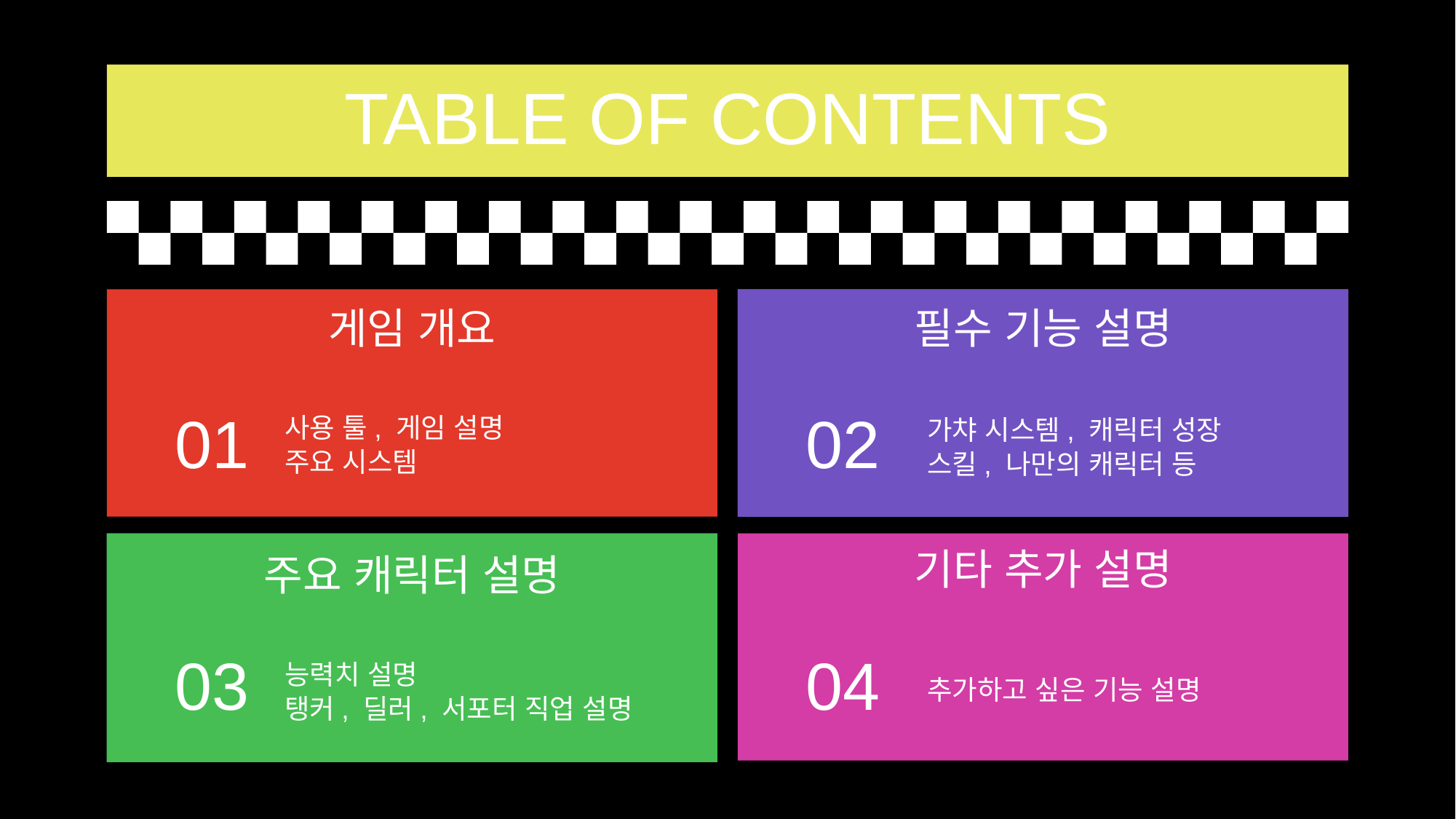

TABLE OF CONTENTS
게임 개요
필수 기능 설명

01
02
사용 툴, 게임 설명
주요 시스템

가챠 시스템, 캐릭터 성장
스킬, 나만의 캐릭터 등

기타 추가 설명

주요 캐릭터 설명
03
04
추가하고 싶은 기능 설명
능력치 설명
탱커, 딜러, 서포터 직업 설명